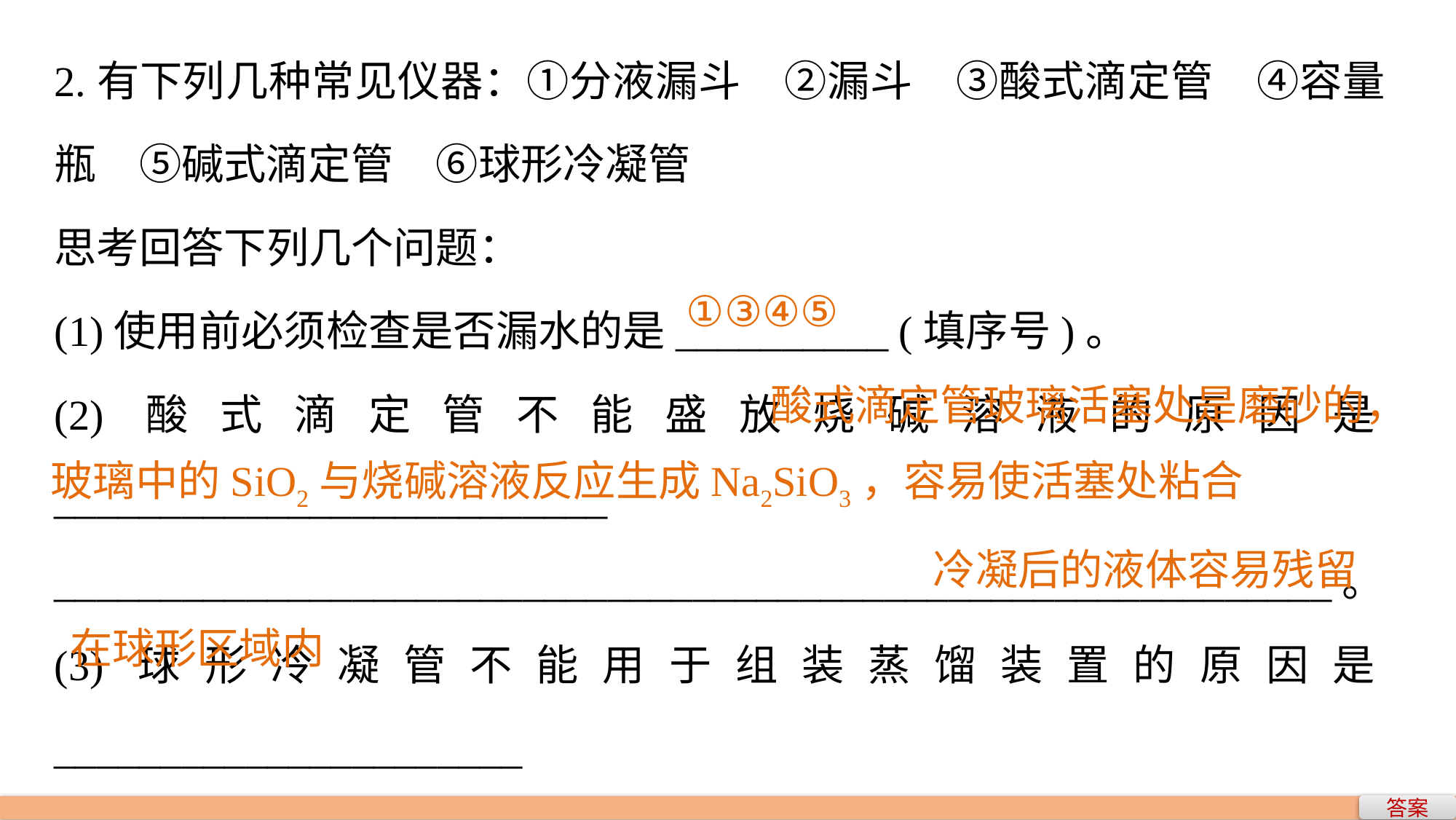

2.有下列几种常见仪器：①分液漏斗　②漏斗　③酸式滴定管　④容量瓶　⑤碱式滴定管　⑥球形冷凝管
思考回答下列几个问题：
(1)使用前必须检查是否漏水的是__________ (填序号)。
(2)酸式滴定管不能盛放烧碱溶液的原因是__________________________
____________________________________________________________。
(3)球形冷凝管不能用于组装蒸馏装置的原因是______________________
_____________。
①③④⑤
                                                                          酸式滴定管玻璃活塞处是磨砂的，玻璃中的SiO2与烧碱溶液反应生成Na2SiO3，容易使活塞处粘合
冷凝后的液体容易残留
在球形区域内
答案